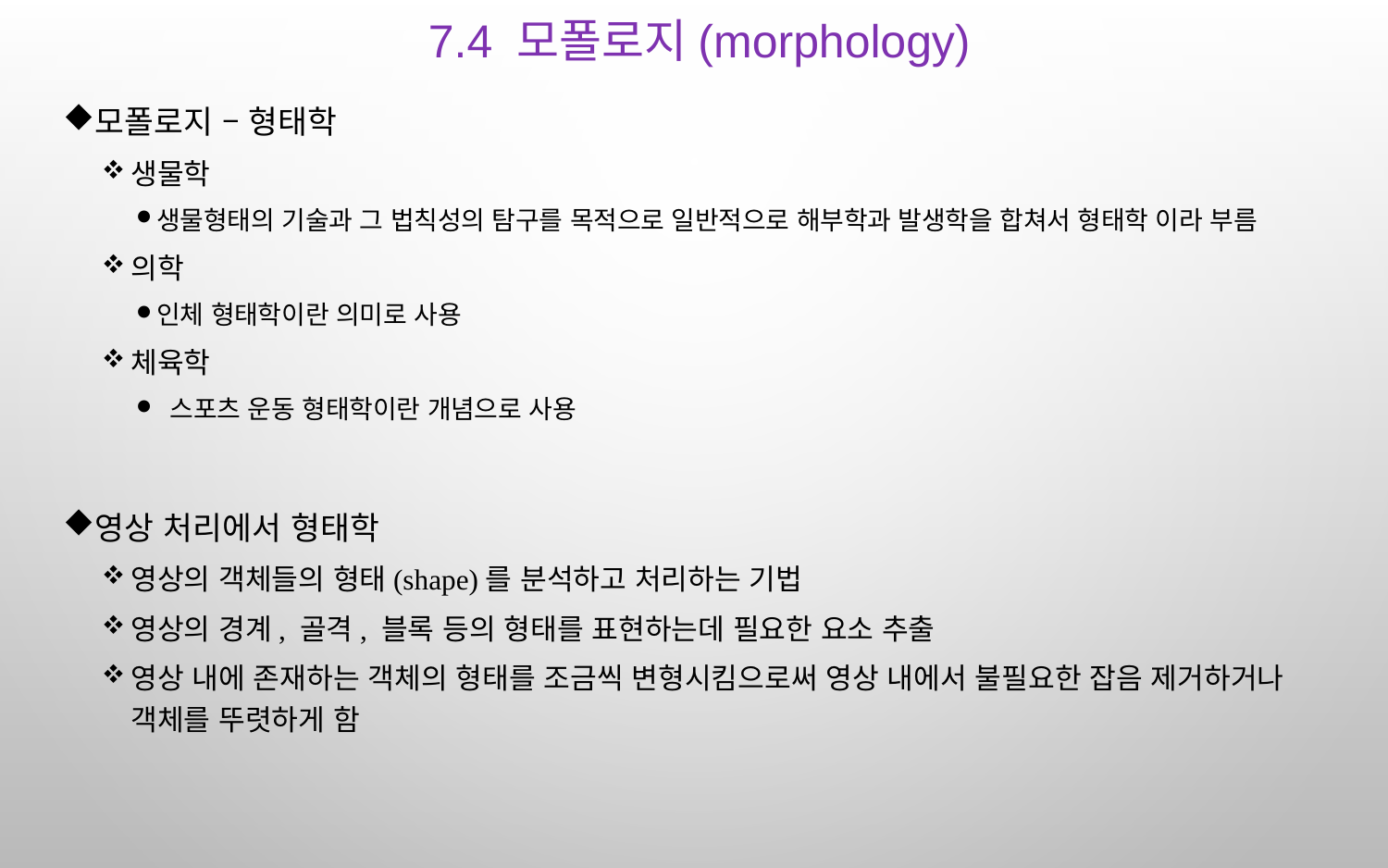

# 7.4 모폴로지(morphology)
모폴로지 – 형태학
생물학
생물형태의 기술과 그 법칙성의 탐구를 목적으로 일반적으로 해부학과 발생학을 합쳐서 형태학 이라 부름
의학
인체 형태학이란 의미로 사용
체육학
 스포츠 운동 형태학이란 개념으로 사용

영상 처리에서 형태학
영상의 객체들의 형태(shape)를 분석하고 처리하는 기법
영상의 경계, 골격, 블록 등의 형태를 표현하는데 필요한 요소 추출
영상 내에 존재하는 객체의 형태를 조금씩 변형시킴으로써 영상 내에서 불필요한 잡음 제거하거나 객체를 뚜렷하게 함